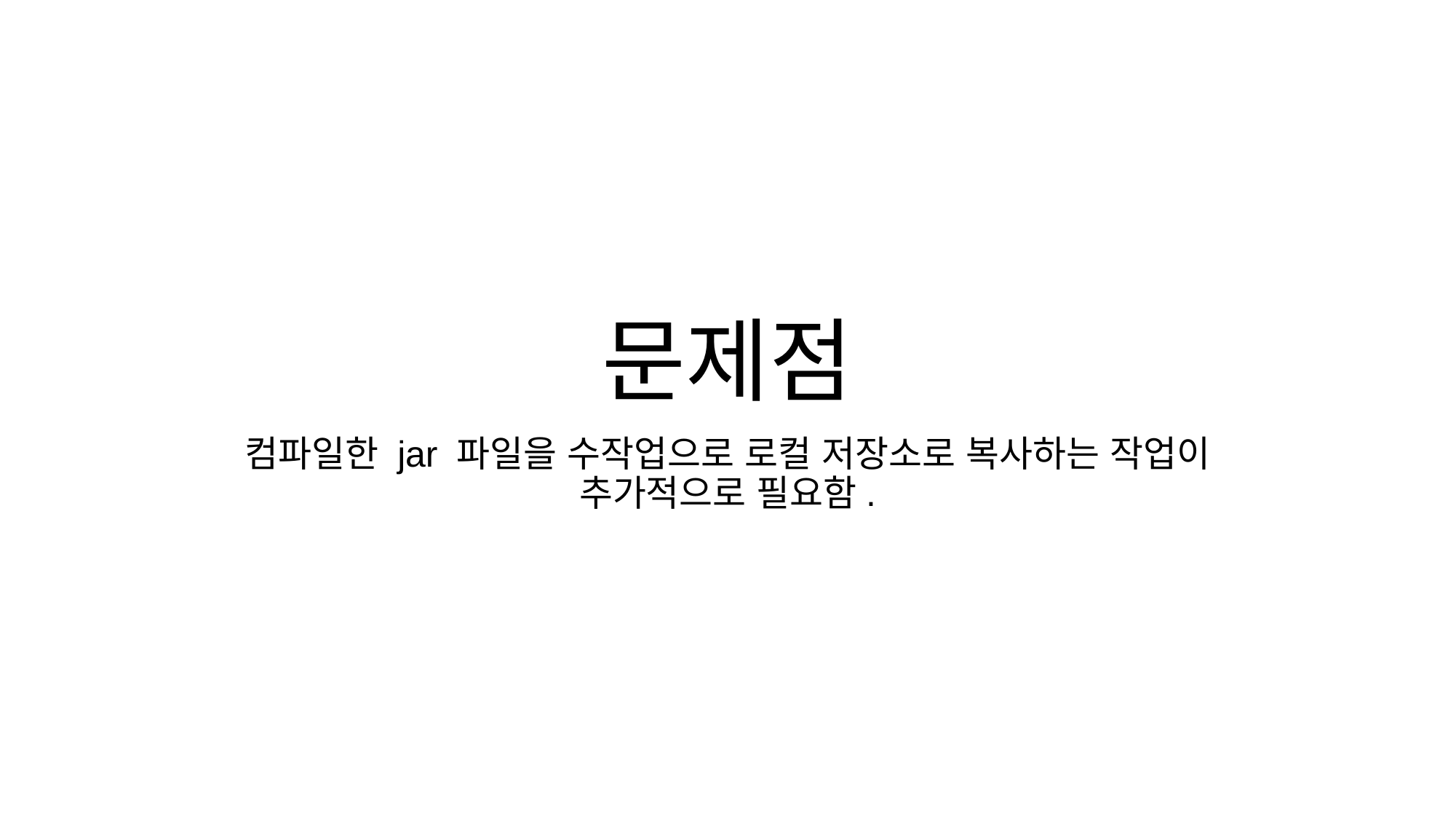

# 문제점
컴파일한 jar 파일을 수작업으로 로컬 저장소로 복사하는 작업이 추가적으로 필요함.